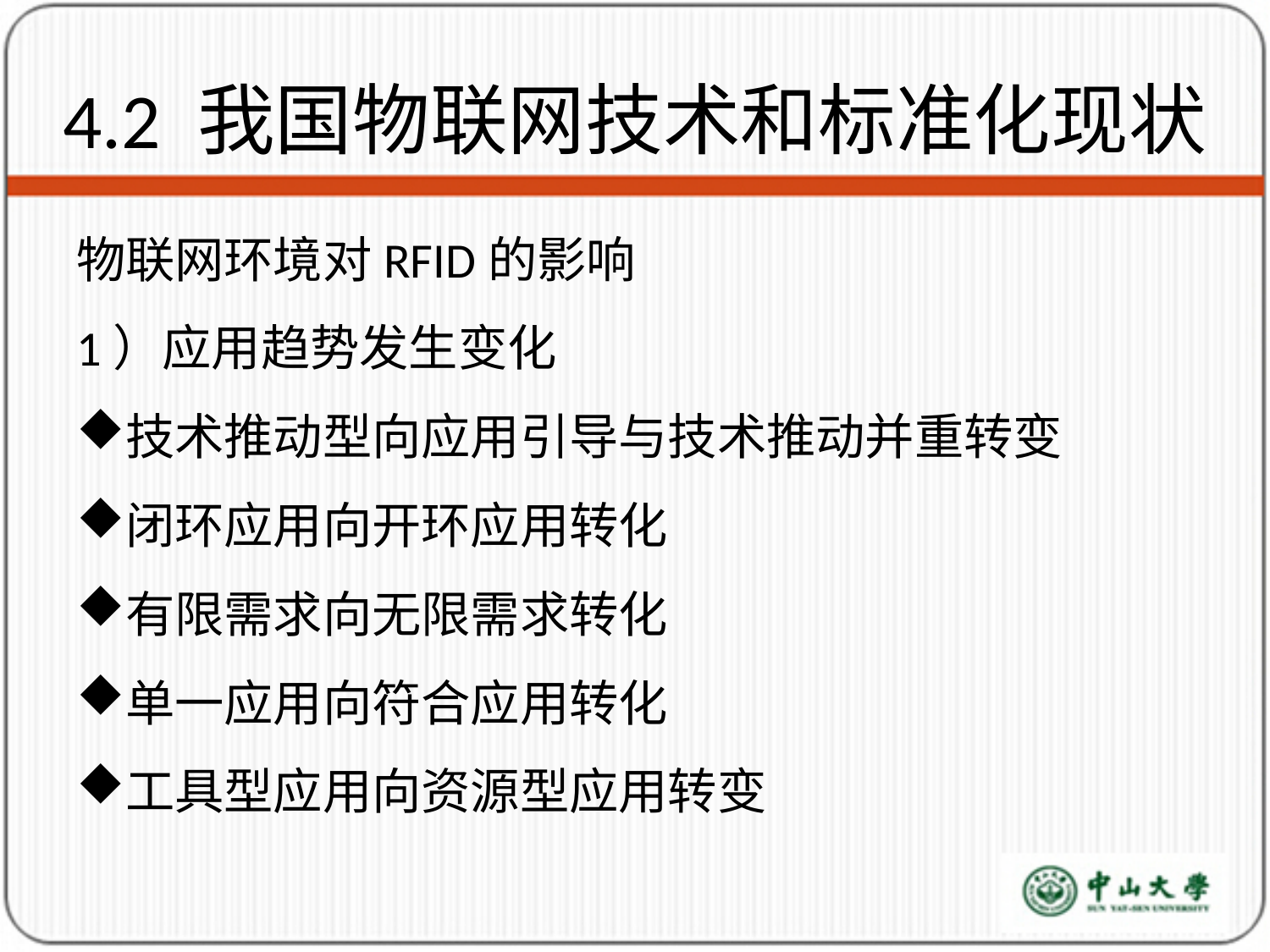

# 4.2 我国物联网技术和标准化现状
物联网环境对RFID的影响
1）应用趋势发生变化
技术推动型向应用引导与技术推动并重转变
闭环应用向开环应用转化
有限需求向无限需求转化
单一应用向符合应用转化
工具型应用向资源型应用转变